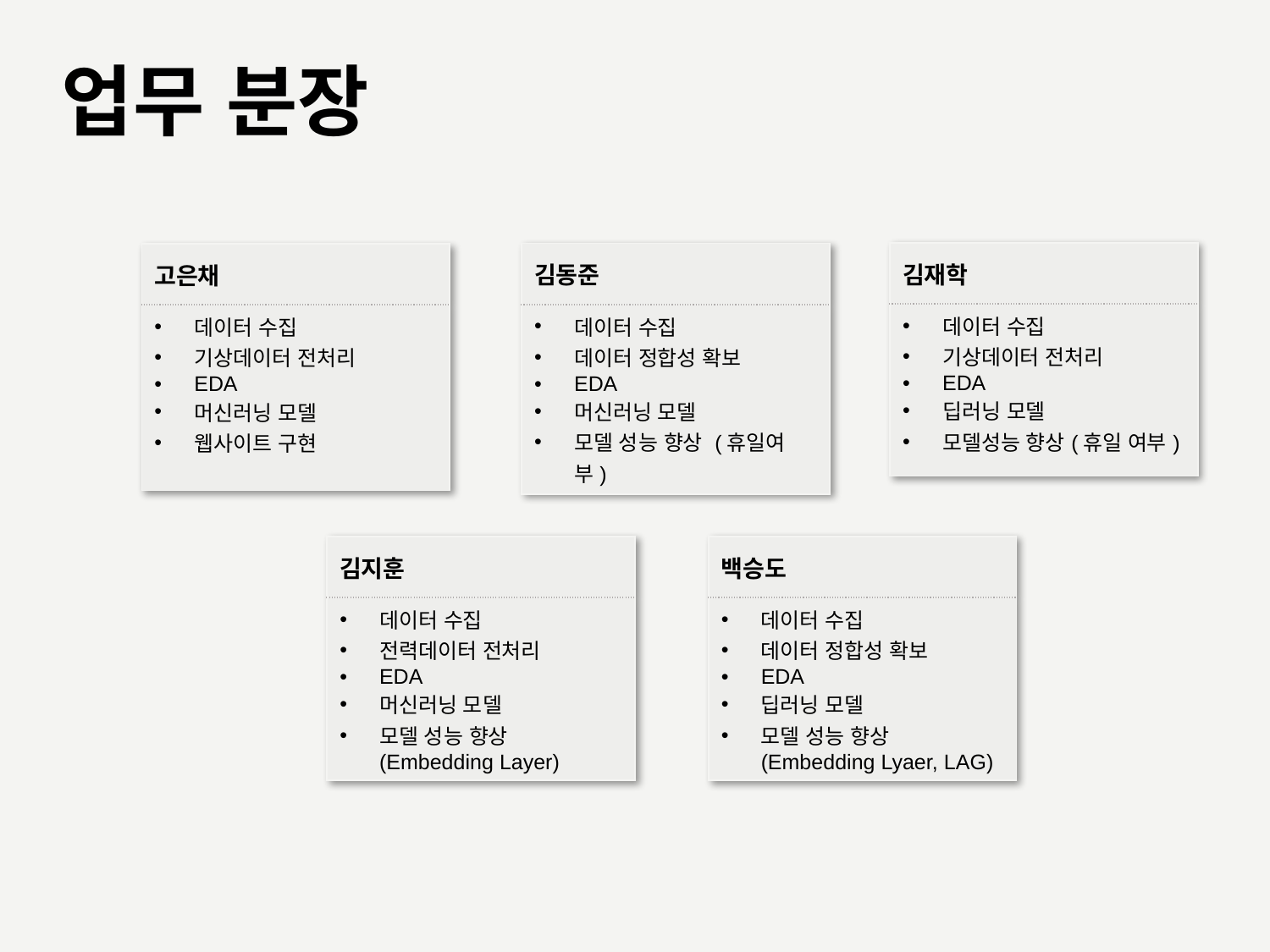

업무 분장
| 김재학 |
| --- |
| 데이터 수집 기상데이터 전처리 EDA 딥러닝 모델 모델성능 향상(휴일 여부) |
| 김동준 |
| --- |
| 데이터 수집 데이터 정합성 확보 EDA 머신러닝 모델 모델 성능 향상 (휴일여부) |
| 고은채 |
| --- |
| 데이터 수집 기상데이터 전처리 EDA 머신러닝 모델 웹사이트 구현 |
| 김지훈 |
| --- |
| 데이터 수집 전력데이터 전처리 EDA 머신러닝 모델 모델 성능 향상(Embedding Layer) |
| 백승도 |
| --- |
| 데이터 수집 데이터 정합성 확보 EDA 딥러닝 모델 모델 성능 향상 (Embedding Lyaer, LAG) |